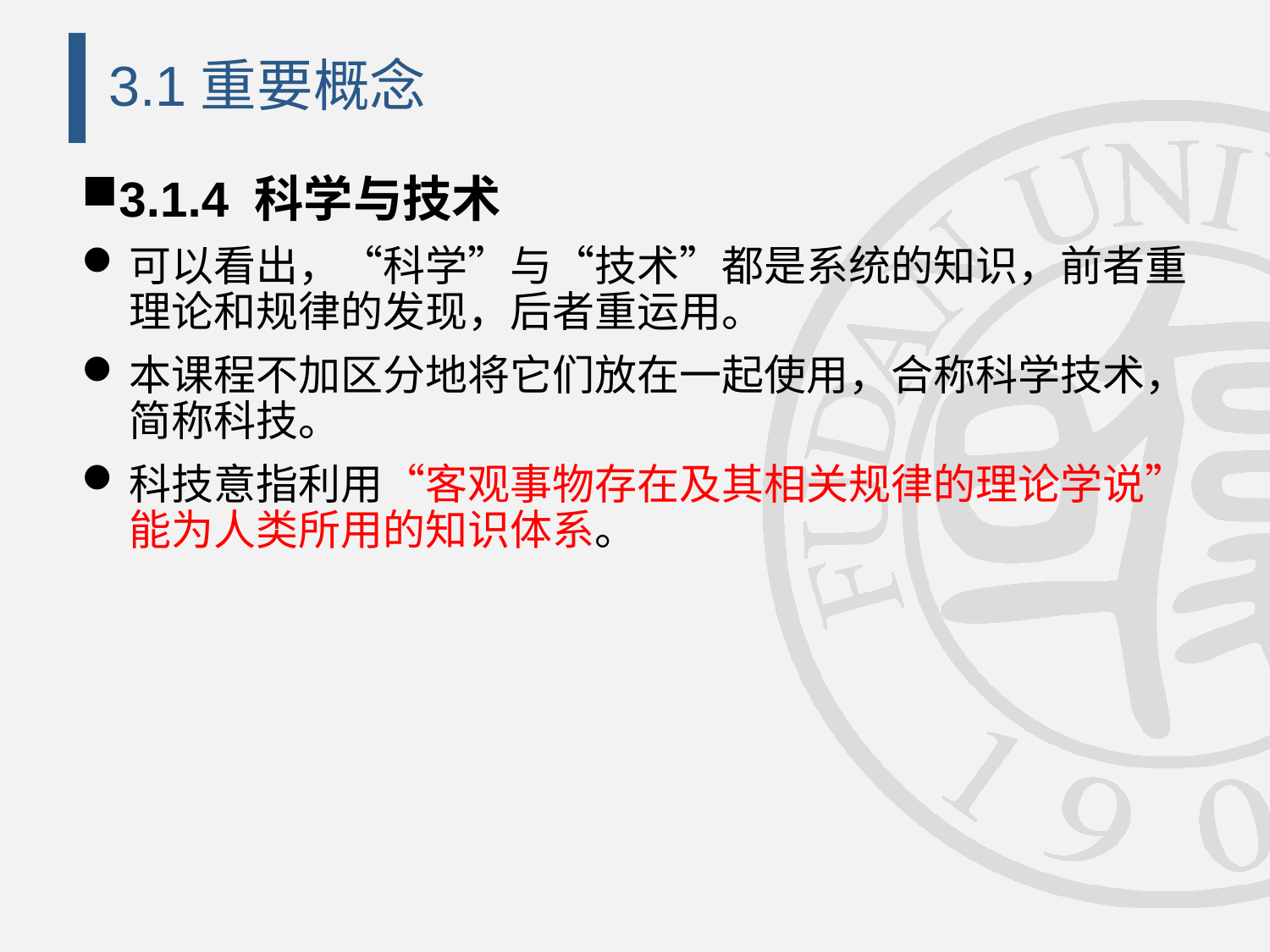

# 3.1重要概念
3.1.4 科学与技术
可以看出，“科学”与“技术”都是系统的知识，前者重理论和规律的发现，后者重运用。
本课程不加区分地将它们放在一起使用，合称科学技术，简称科技。
科技意指利用“客观事物存在及其相关规律的理论学说”能为人类所用的知识体系。